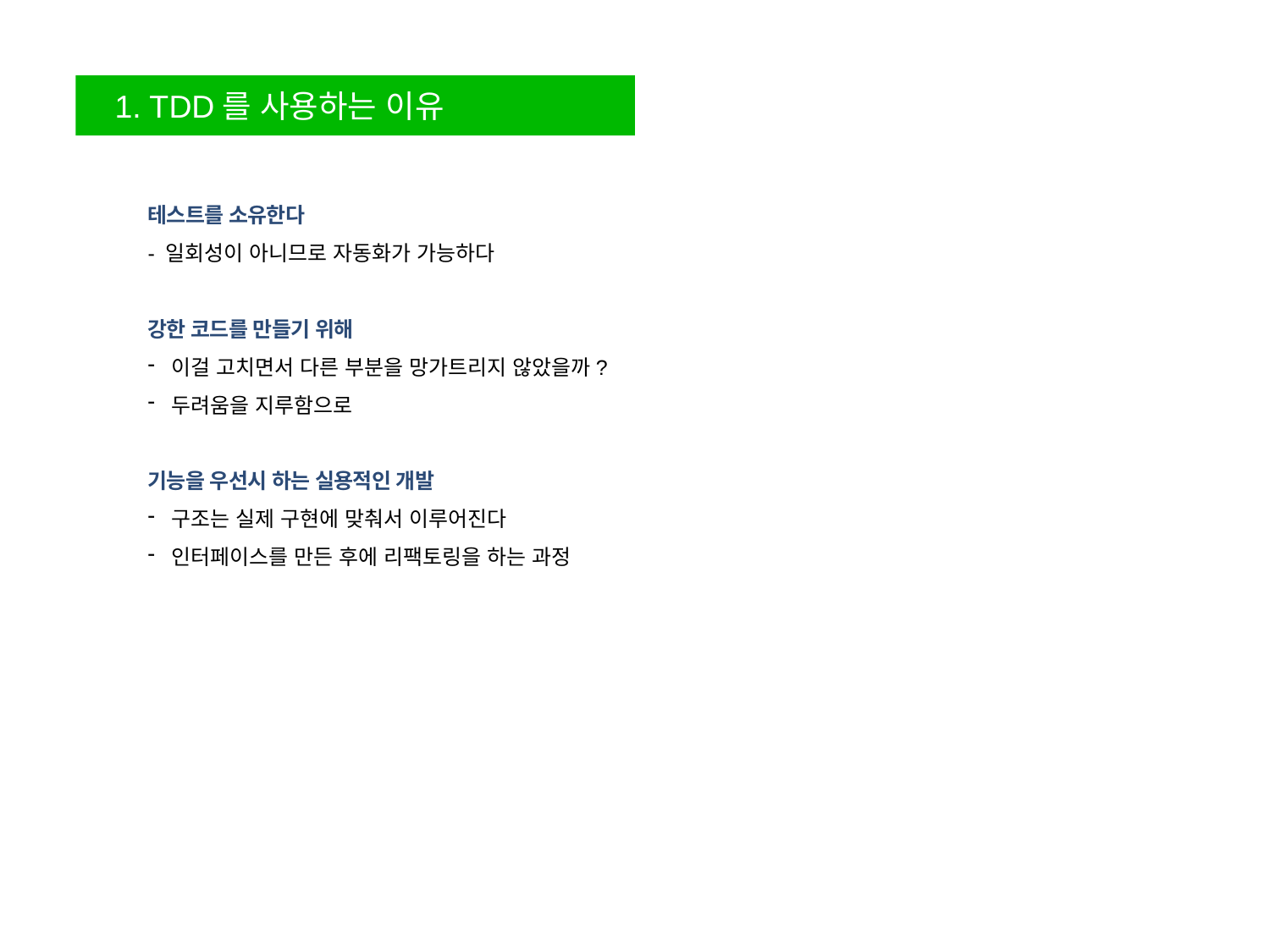

1. TDD를 사용하는 이유
테스트를 소유한다
- 일회성이 아니므로 자동화가 가능하다

강한 코드를 만들기 위해
이걸 고치면서 다른 부분을 망가트리지 않았을까?
두려움을 지루함으로

기능을 우선시 하는 실용적인 개발
구조는 실제 구현에 맞춰서 이루어진다
인터페이스를 만든 후에 리팩토링을 하는 과정
4